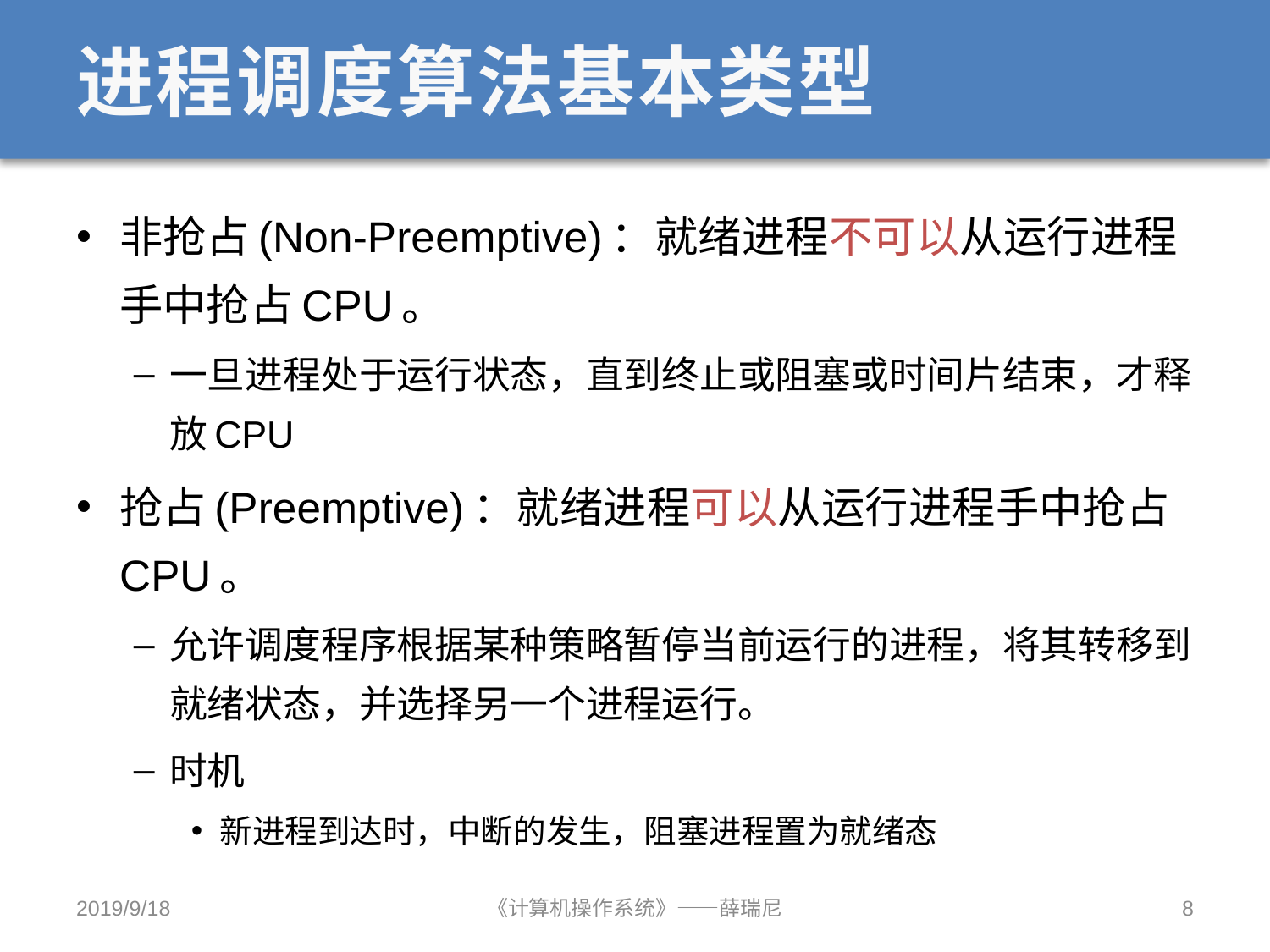

# 进程调度算法基本类型
非抢占(Non-Preemptive)：就绪进程不可以从运行进程手中抢占CPU。
一旦进程处于运行状态，直到终止或阻塞或时间片结束，才释放CPU
抢占(Preemptive)：就绪进程可以从运行进程手中抢占CPU。
允许调度程序根据某种策略暂停当前运行的进程，将其转移到就绪状态，并选择另一个进程运行。
时机
新进程到达时，中断的发生，阻塞进程置为就绪态
2019/9/18
《计算机操作系统》——薛瑞尼
8